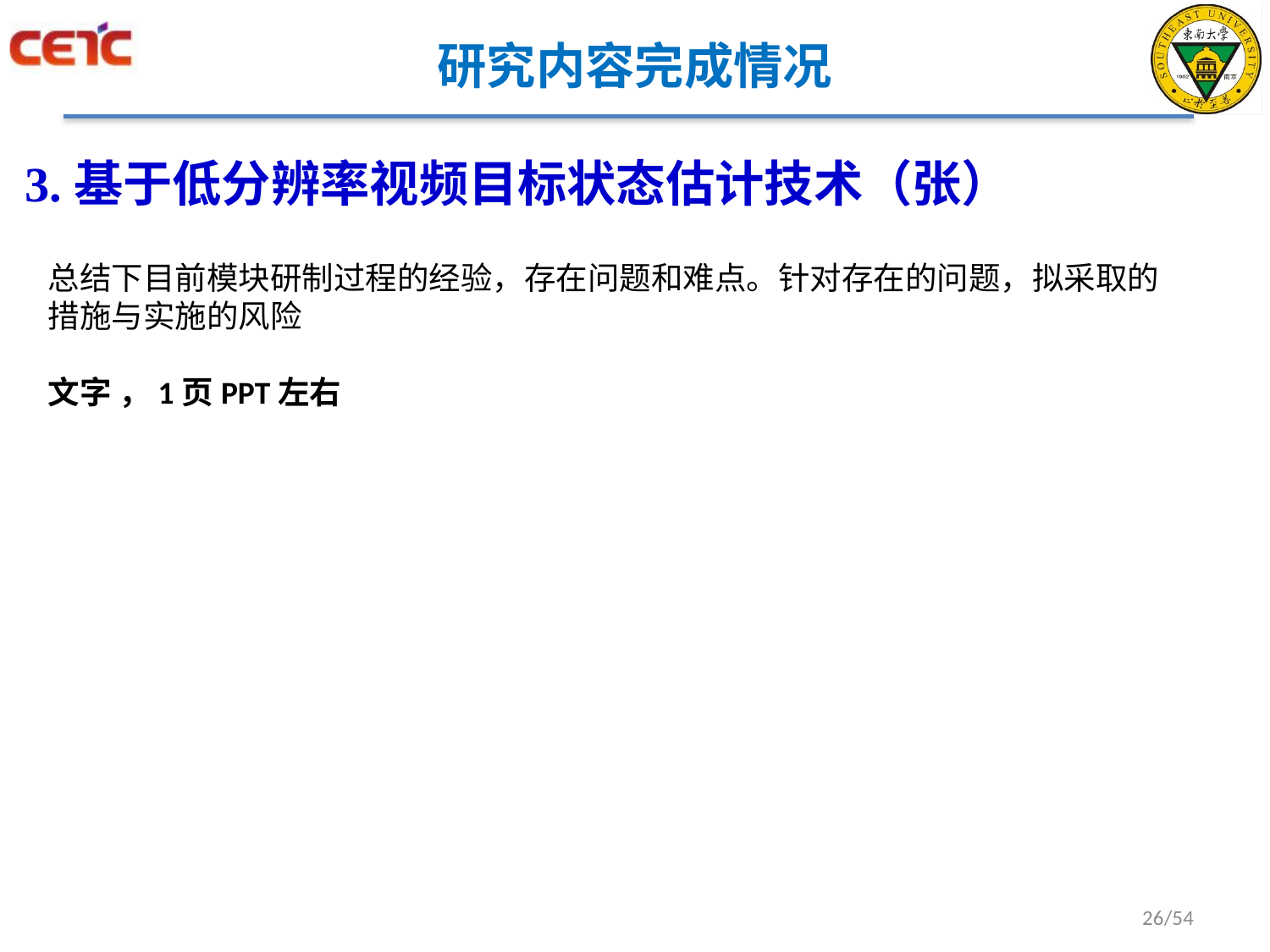

# 研究内容完成情况
3.基于低分辨率视频目标状态估计技术（张）

总结下目前模块研制过程的经验，存在问题和难点。针对存在的问题，拟采取的措施与实施的风险

文字 ，1页PPT左右

26/54